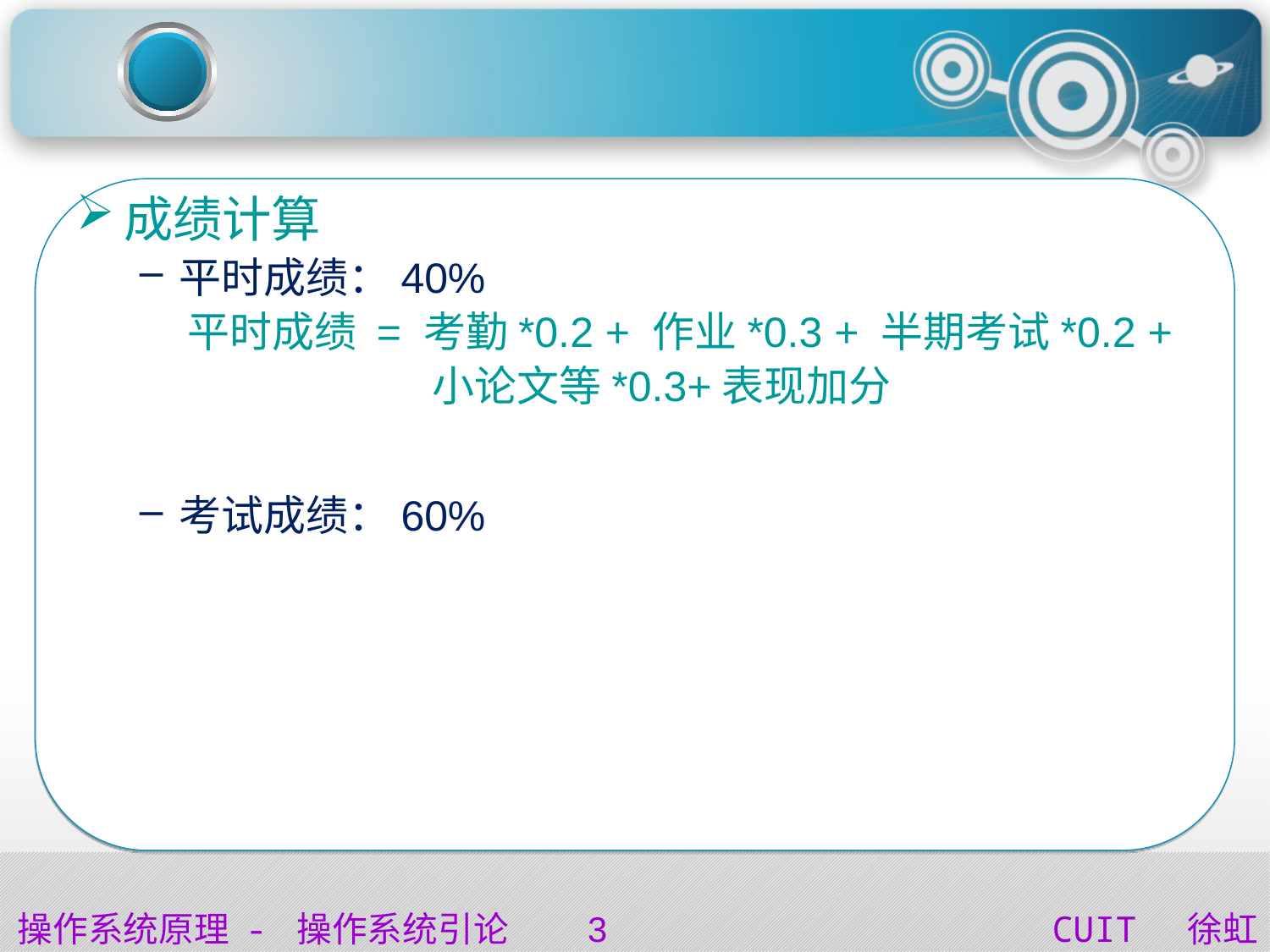

#
成绩计算
平时成绩：40%
    平时成绩 = 考勤*0.2 + 作业*0.3 + 半期考试*0.2 +
		   小论文等*0.3+表现加分

考试成绩：60%